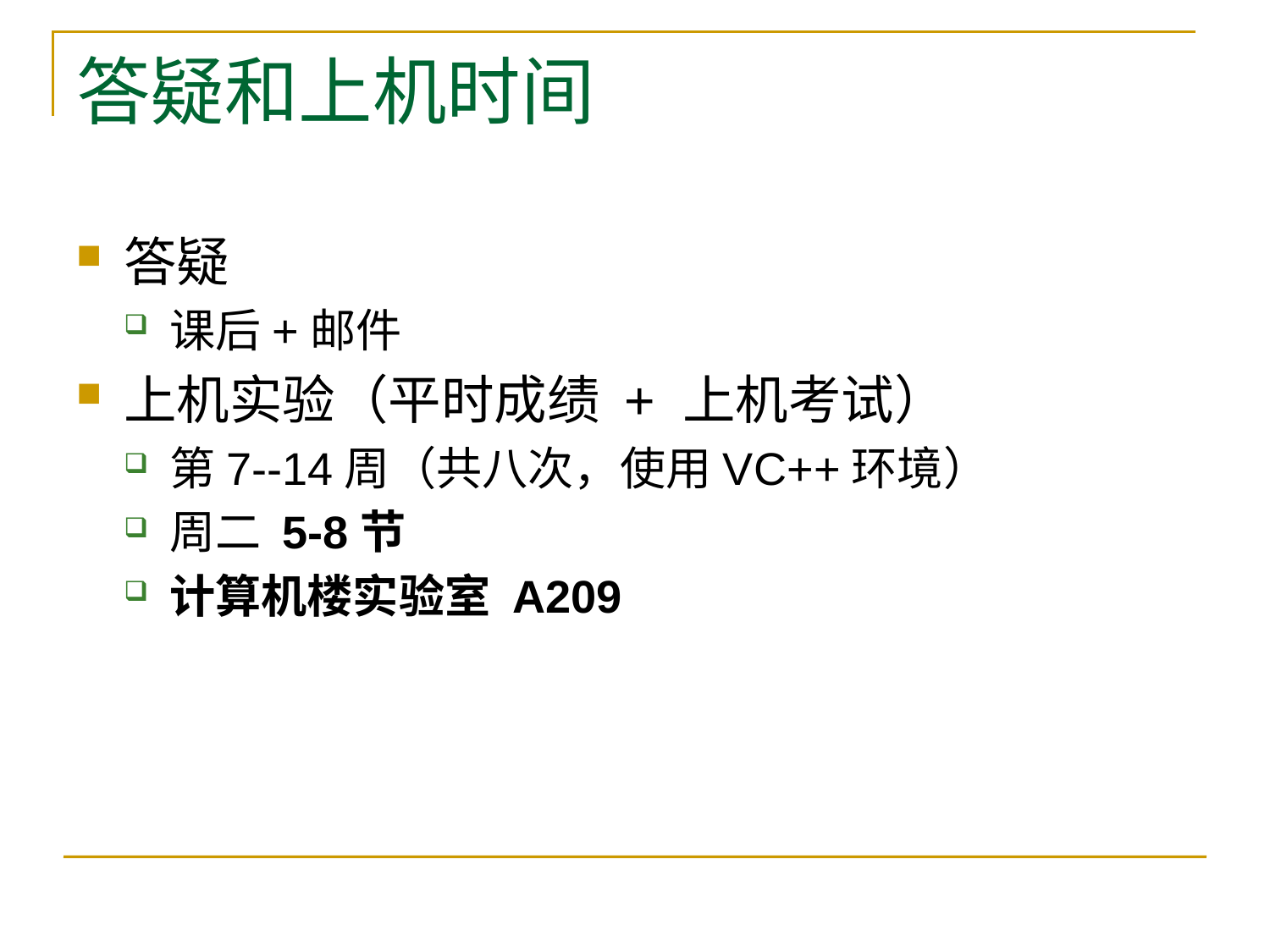

# 答疑和上机时间
答疑
课后+邮件
上机实验（平时成绩 + 上机考试）
第7--14周（共八次，使用VC++环境）
周二 5-8节
计算机楼实验室 A209